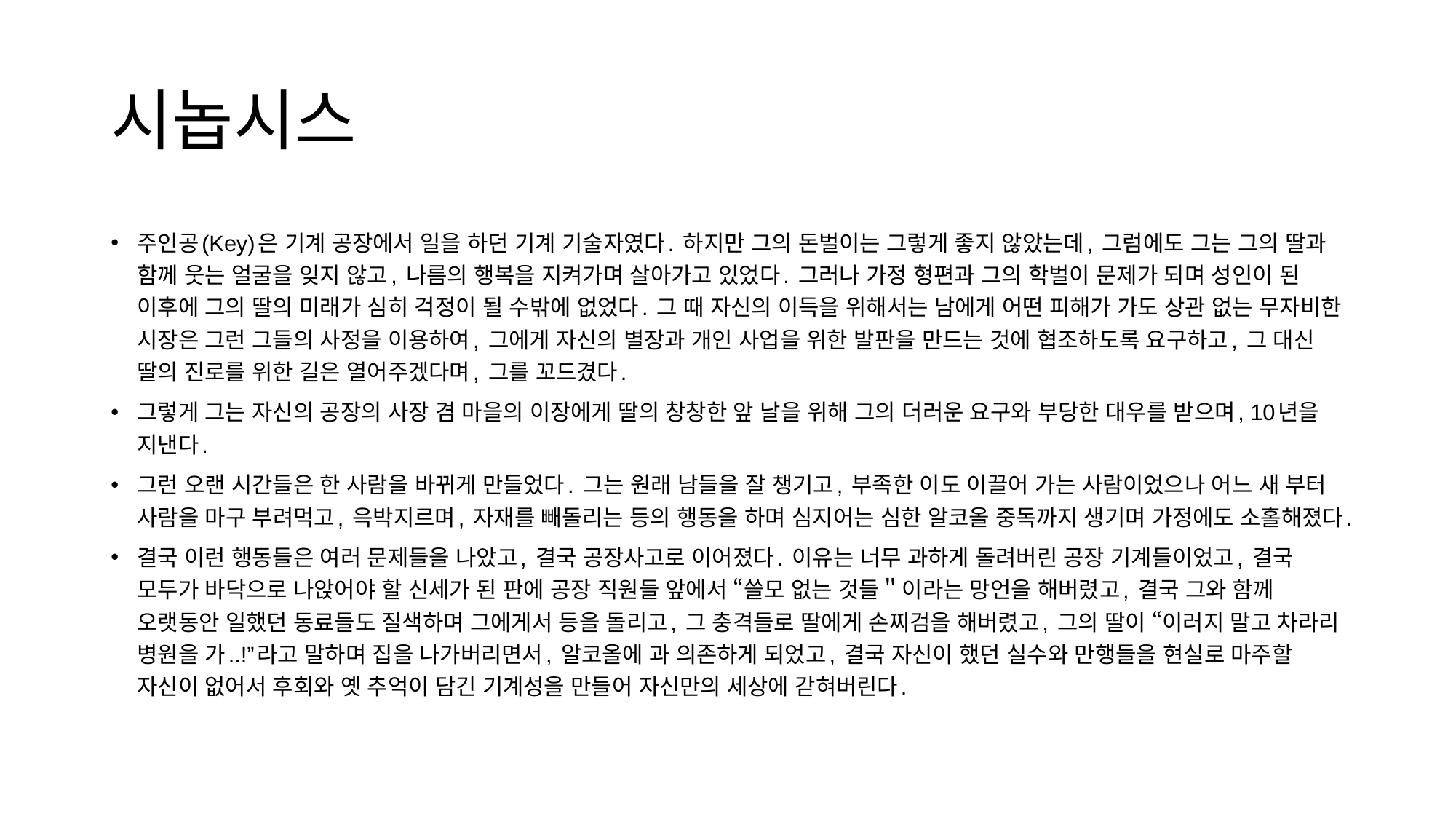

# 시놉시스
주인공(Key)은 기계 공장에서 일을 하던 기계 기술자였다. 하지만 그의 돈벌이는 그렇게 좋지 않았는데, 그럼에도 그는 그의 딸과 함께 웃는 얼굴을 잊지 않고, 나름의 행복을 지켜가며 살아가고 있었다. 그러나 가정 형편과 그의 학벌이 문제가 되며 성인이 된 이후에 그의 딸의 미래가 심히 걱정이 될 수밖에 없었다. 그 때 자신의 이득을 위해서는 남에게 어떤 피해가 가도 상관 없는 무자비한 시장은 그런 그들의 사정을 이용하여, 그에게 자신의 별장과 개인 사업을 위한 발판을 만드는 것에 협조하도록 요구하고, 그 대신 딸의 진로를 위한 길은 열어주겠다며, 그를 꼬드겼다.
그렇게 그는 자신의 공장의 사장 겸 마을의 이장에게 딸의 창창한 앞 날을 위해 그의 더러운 요구와 부당한 대우를 받으며, 10년을 지낸다.
그런 오랜 시간들은 한 사람을 바뀌게 만들었다. 그는 원래 남들을 잘 챙기고, 부족한 이도 이끌어 가는 사람이었으나 어느 새 부터 사람을 마구 부려먹고, 윽박지르며, 자재를 빼돌리는 등의 행동을 하며 심지어는 심한 알코올 중독까지 생기며 가정에도 소홀해졌다.
결국 이런 행동들은 여러 문제들을 나았고, 결국 공장사고로 이어졌다. 이유는 너무 과하게 돌려버린 공장 기계들이었고, 결국 모두가 바닥으로 나앉어야 할 신세가 된 판에 공장 직원들 앞에서 “쓸모 없는 것들＂이라는 망언을 해버렸고, 결국 그와 함께 오랫동안 일했던 동료들도 질색하며 그에게서 등을 돌리고, 그 충격들로 딸에게 손찌검을 해버렸고, 그의 딸이 “이러지 말고 차라리 병원을 가..!”라고 말하며 집을 나가버리면서, 알코올에 과 의존하게 되었고, 결국 자신이 했던 실수와 만행들을 현실로 마주할 자신이 없어서 후회와 옛 추억이 담긴 기계성을 만들어 자신만의 세상에 갇혀버린다.